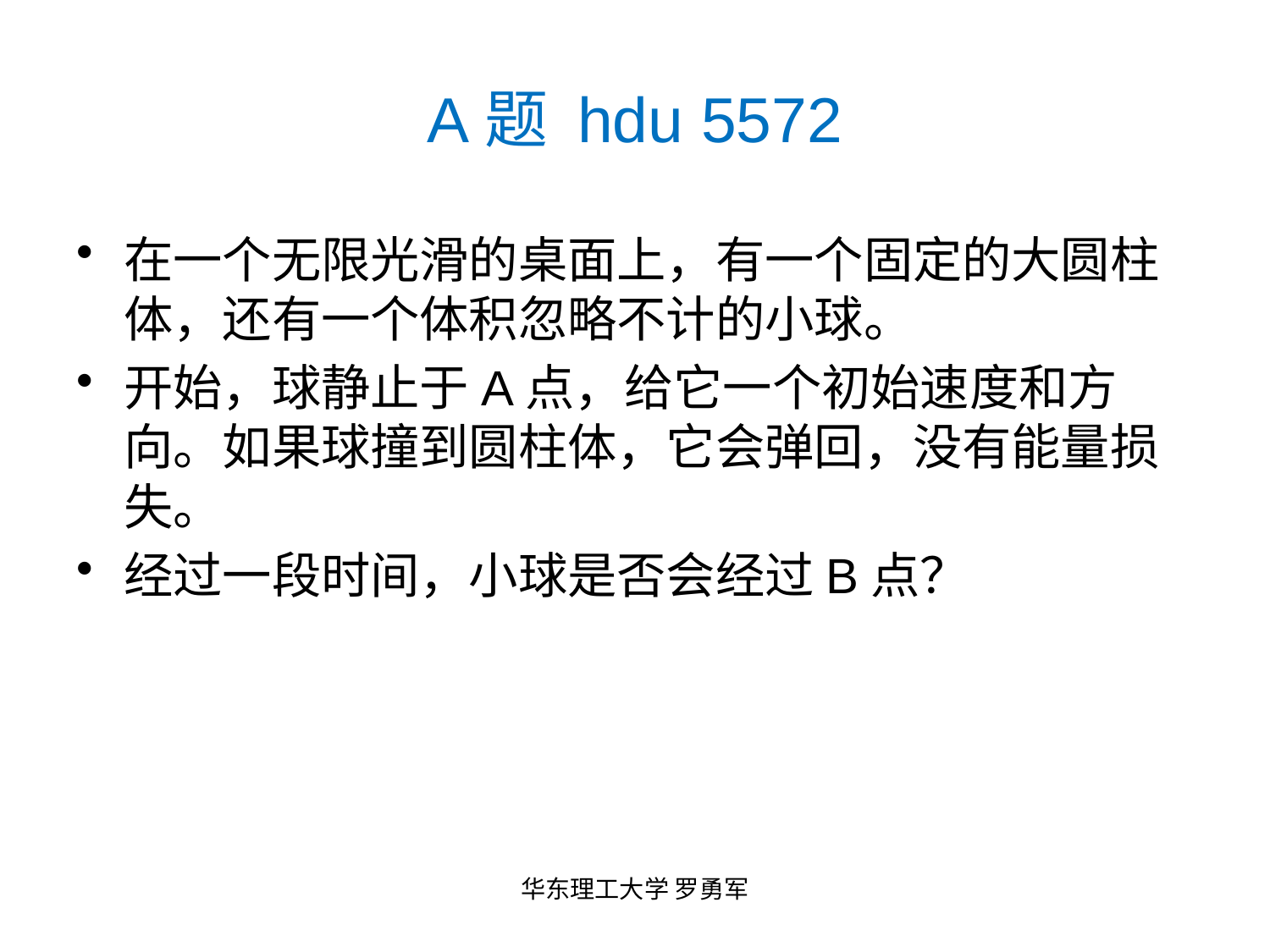

# A题 hdu 5572
在一个无限光滑的桌面上，有一个固定的大圆柱体，还有一个体积忽略不计的小球。
开始，球静止于A点，给它一个初始速度和方向。如果球撞到圆柱体，它会弹回，没有能量损失。
经过一段时间，小球是否会经过B点？

华东理工大学 罗勇军